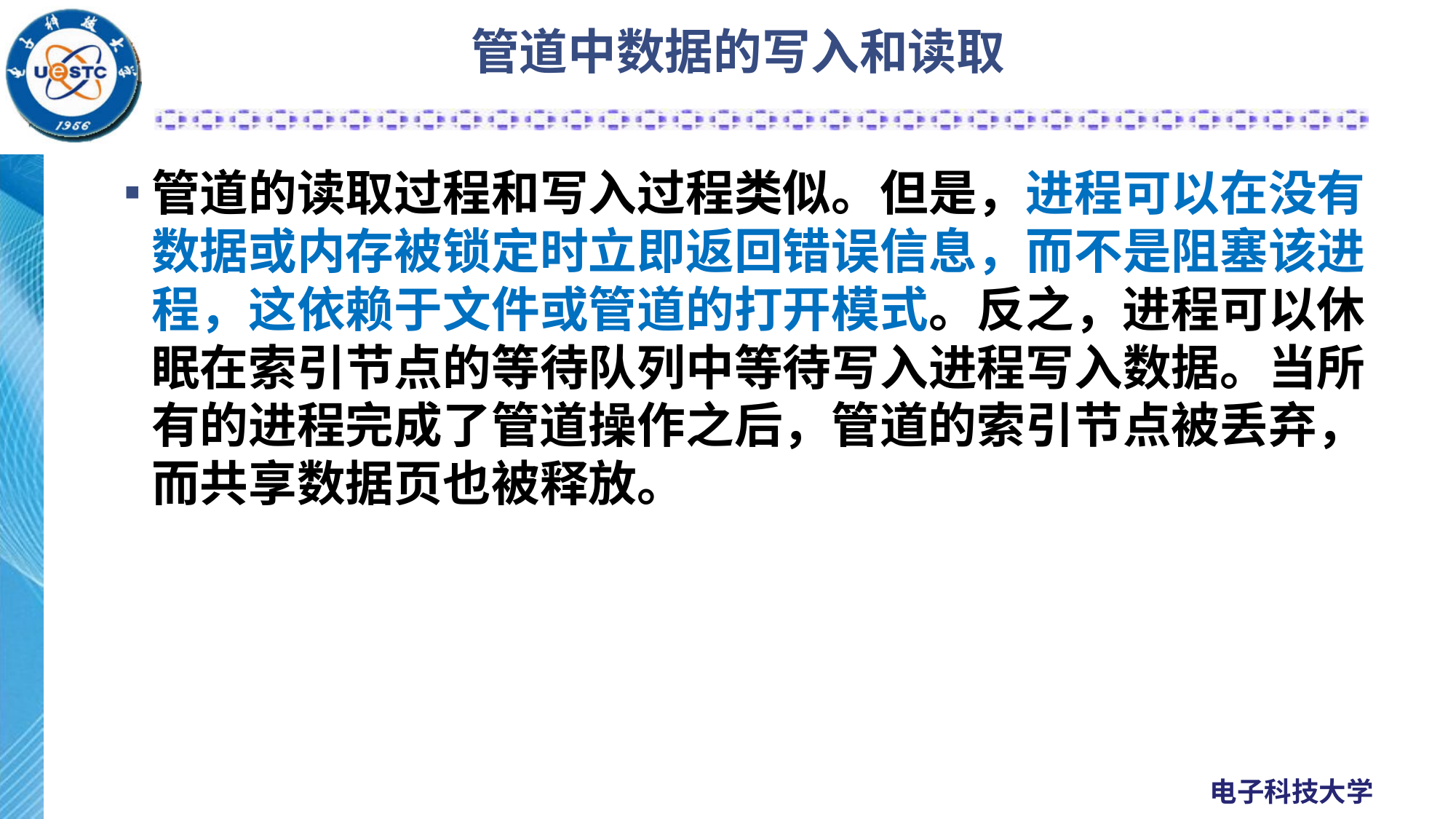

# 管道中数据的写入和读取
管道的读取过程和写入过程类似。但是，进程可以在没有数据或内存被锁定时立即返回错误信息，而不是阻塞该进程，这依赖于文件或管道的打开模式。反之，进程可以休眠在索引节点的等待队列中等待写入进程写入数据。当所有的进程完成了管道操作之后，管道的索引节点被丢弃，而共享数据页也被释放。